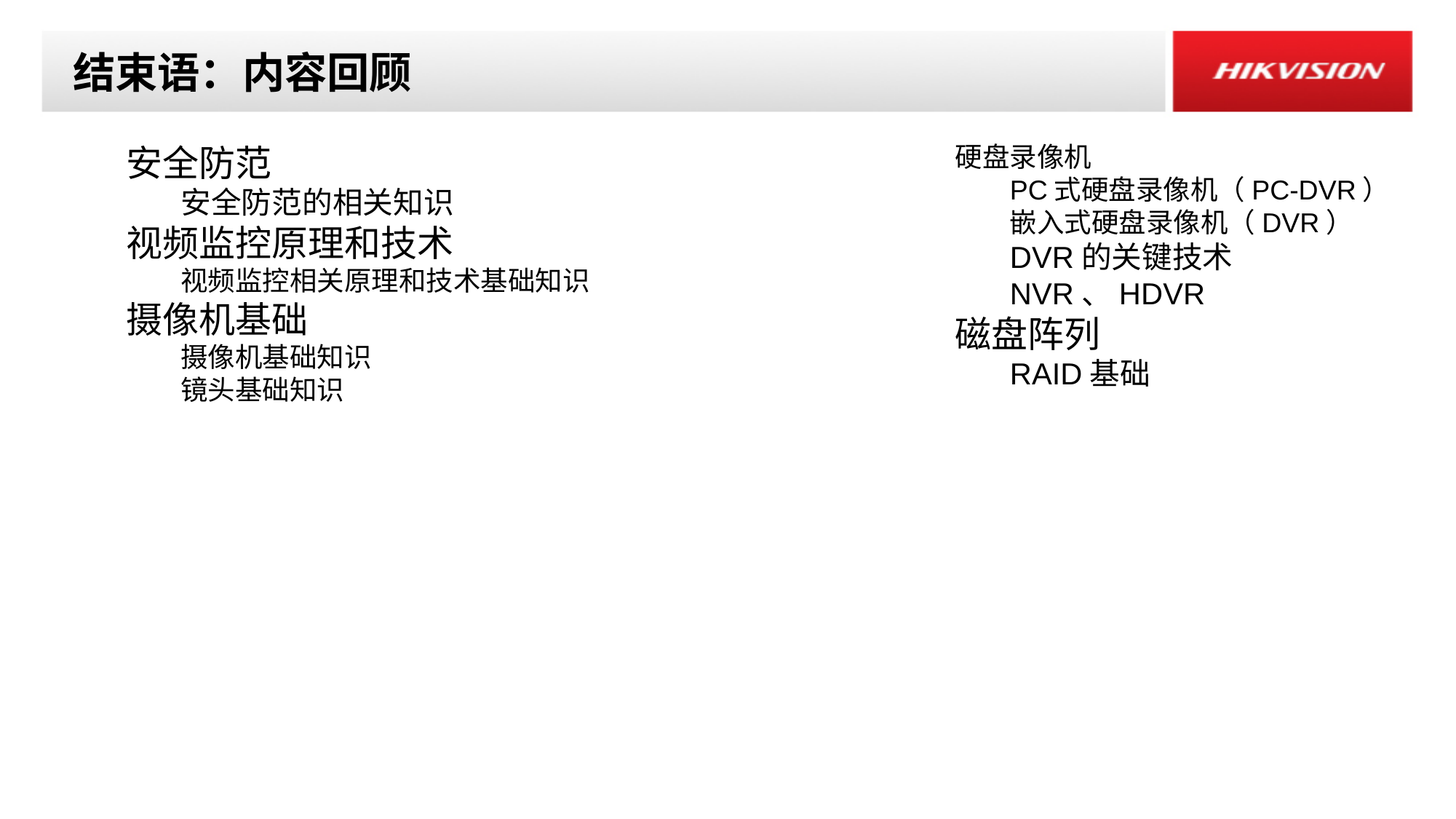

结束语：内容回顾
安全防范
安全防范的相关知识
视频监控原理和技术
视频监控相关原理和技术基础知识
摄像机基础
摄像机基础知识
镜头基础知识
硬盘录像机
PC式硬盘录像机（PC-DVR）
嵌入式硬盘录像机（DVR）
DVR的关键技术
NVR、HDVR
磁盘阵列
RAID基础